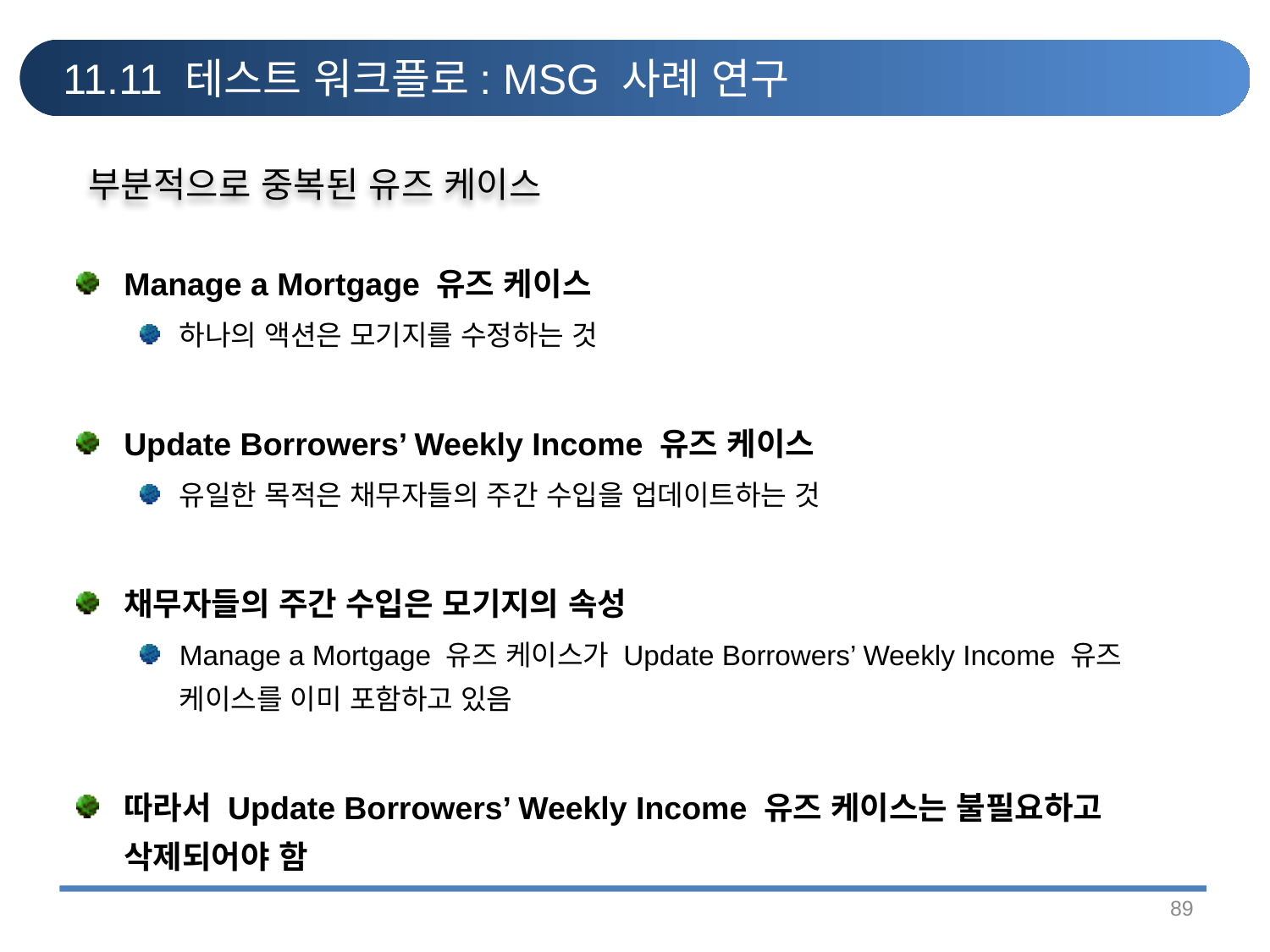

# 11.11 테스트 워크플로: MSG 사례 연구
부분적으로 중복된 유즈 케이스
Manage a Mortgage 유즈 케이스
하나의 액션은 모기지를 수정하는 것

Update Borrowers’ Weekly Income 유즈 케이스
유일한 목적은 채무자들의 주간 수입을 업데이트하는 것

채무자들의 주간 수입은 모기지의 속성
Manage a Mortgage 유즈 케이스가 Update Borrowers’ Weekly Income 유즈 케이스를 이미 포함하고 있음

따라서 Update Borrowers’ Weekly Income 유즈 케이스는 불필요하고 삭제되어야 함
89